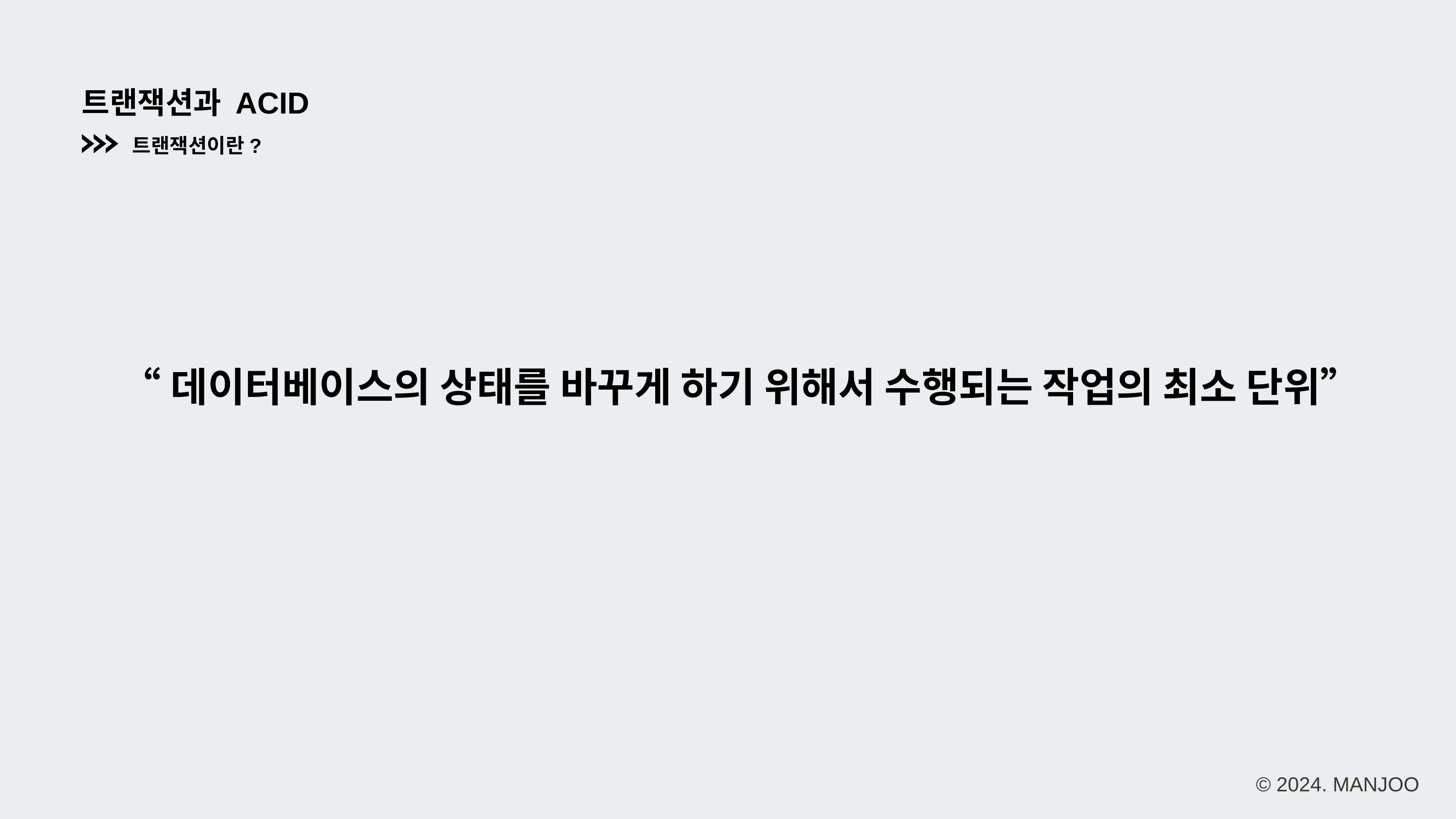

트랜잭션과 ACID
트랜잭션이란?

“데이터베이스의 상태를 바꾸게 하기 위해서 수행되는 작업의 최소 단위”
© 2024. MANJOO